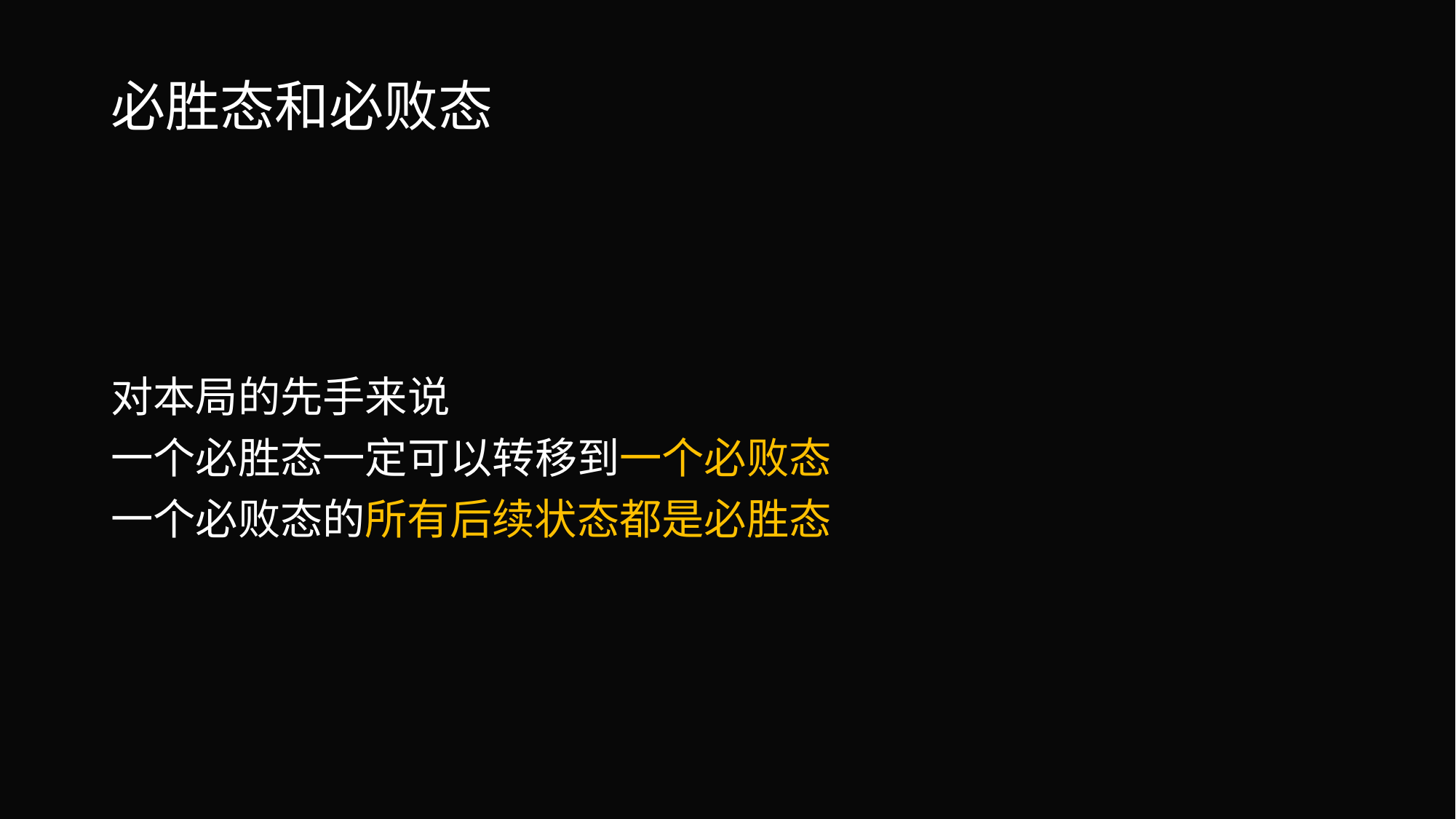

# 必胜态和必败态
对本局的先手来说
一个必胜态一定可以转移到一个必败态
一个必败态的所有后续状态都是必胜态